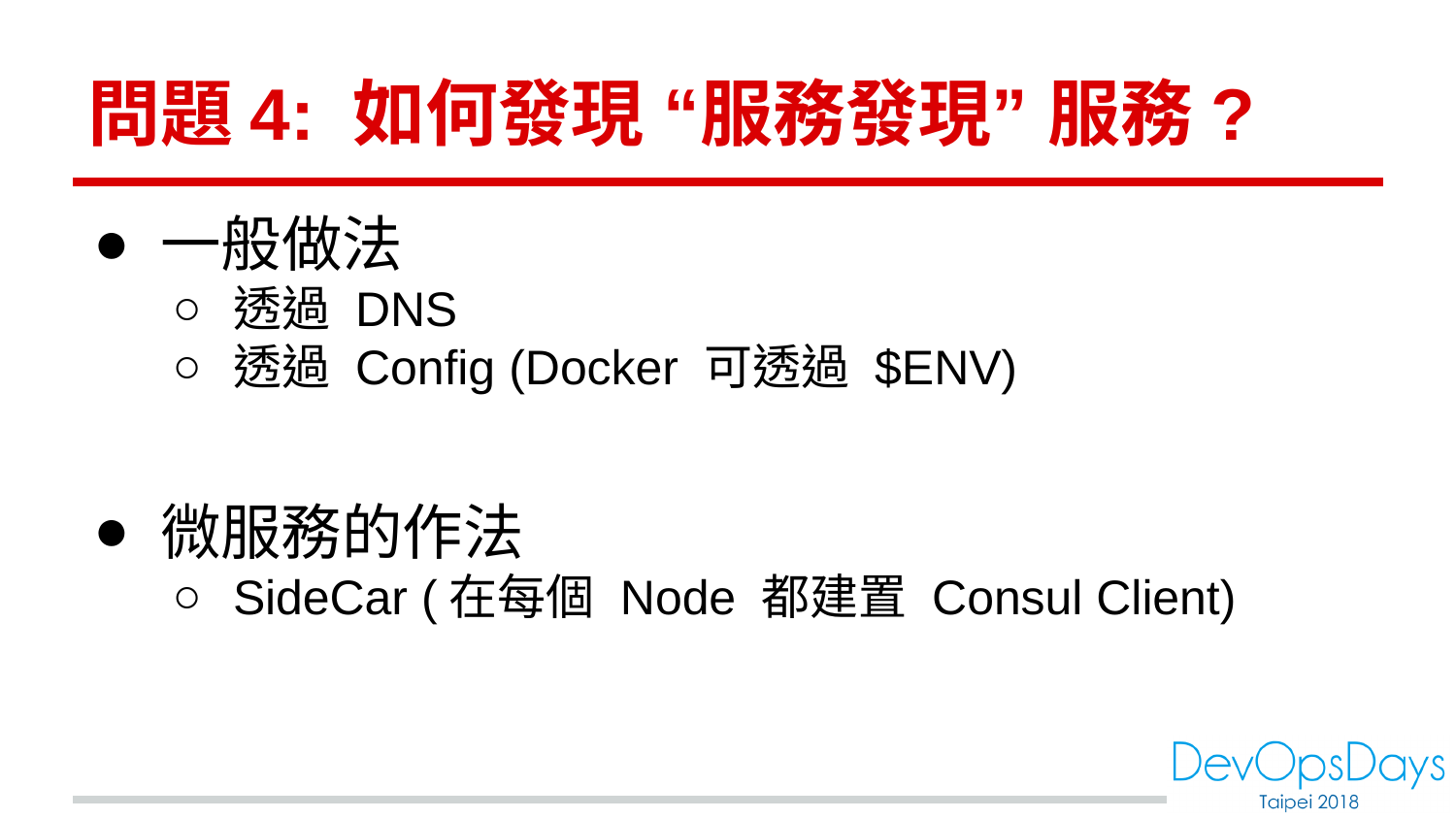

# 問題4: 如何發現 “服務發現” 服務?
一般做法
透過 DNS
透過 Config (Docker 可透過 $ENV)

微服務的作法
SideCar (在每個 Node 都建置 Consul Client)